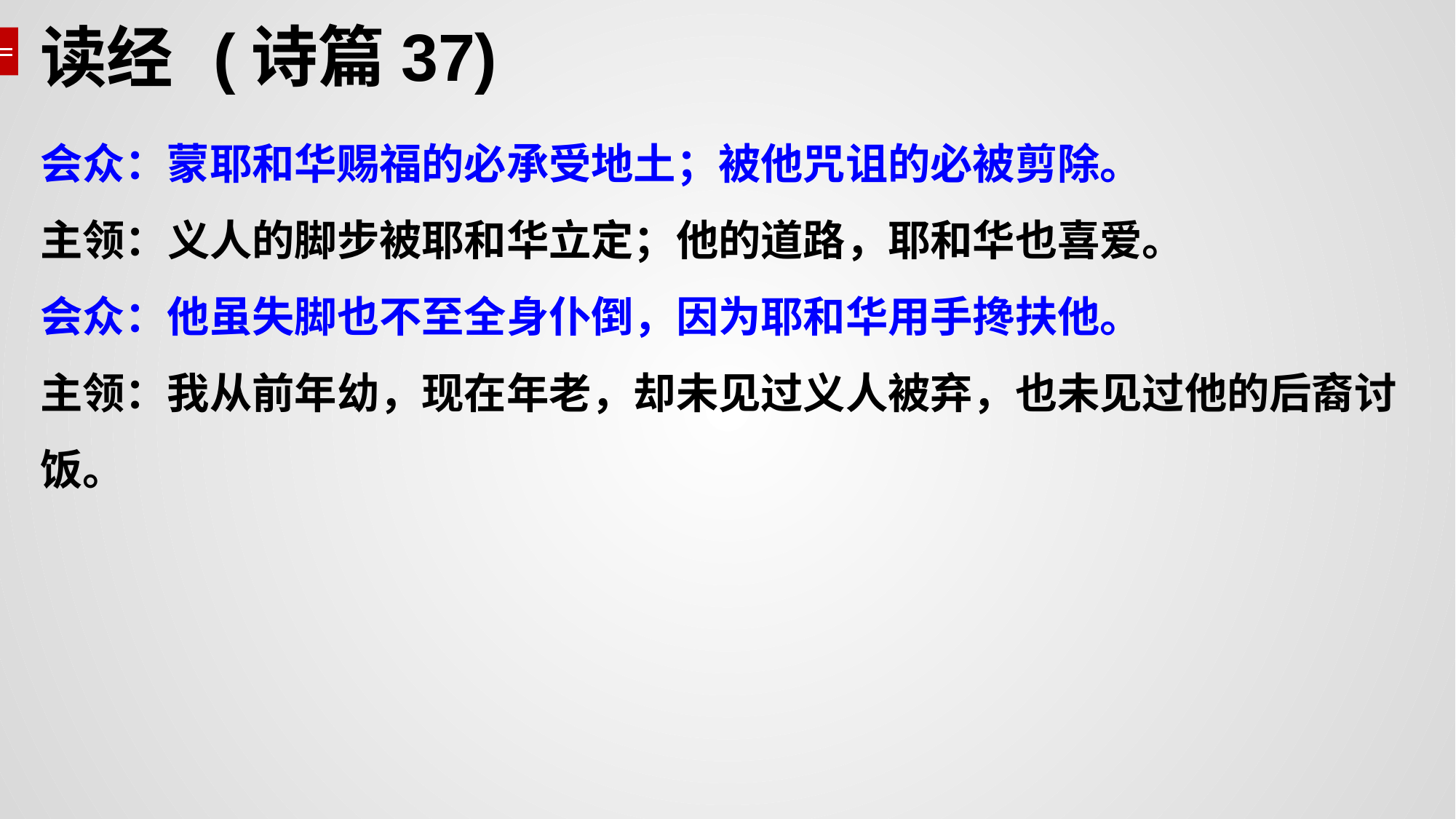

(诗篇37)
会众：蒙耶和华赐福的必承受地土；被他咒诅的必被剪除。
主领：义人的脚步被耶和华立定；他的道路，耶和华也喜爱。
会众：他虽失脚也不至全身仆倒，因为耶和华用手搀扶他。
主领：我从前年幼，现在年老，却未见过义人被弃，也未见过他的后裔讨饭。